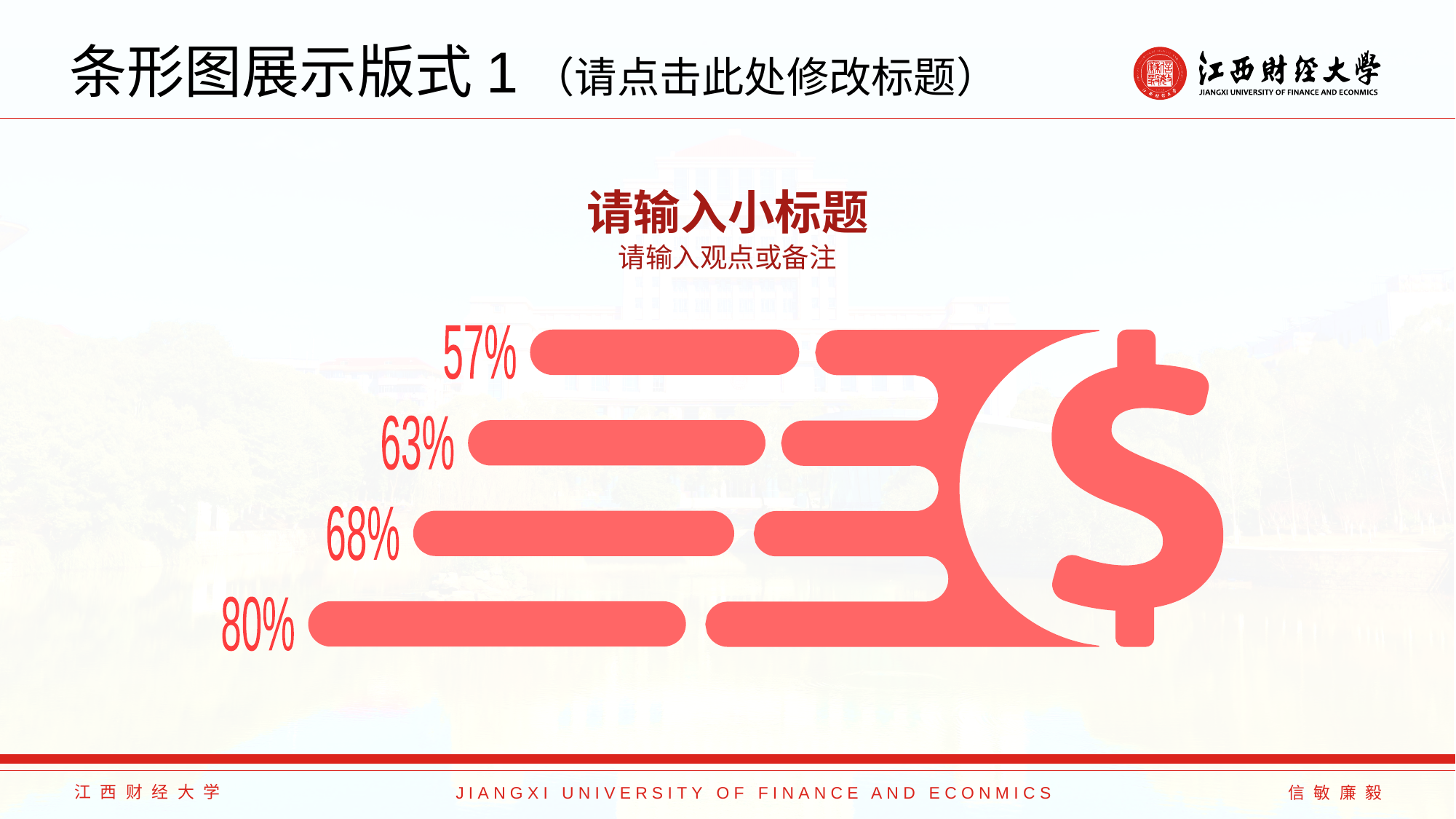

# 条形图展示版式1（请点击此处修改标题）

请输入小标题
请输入观点或备注
57%

63%

68%

80%